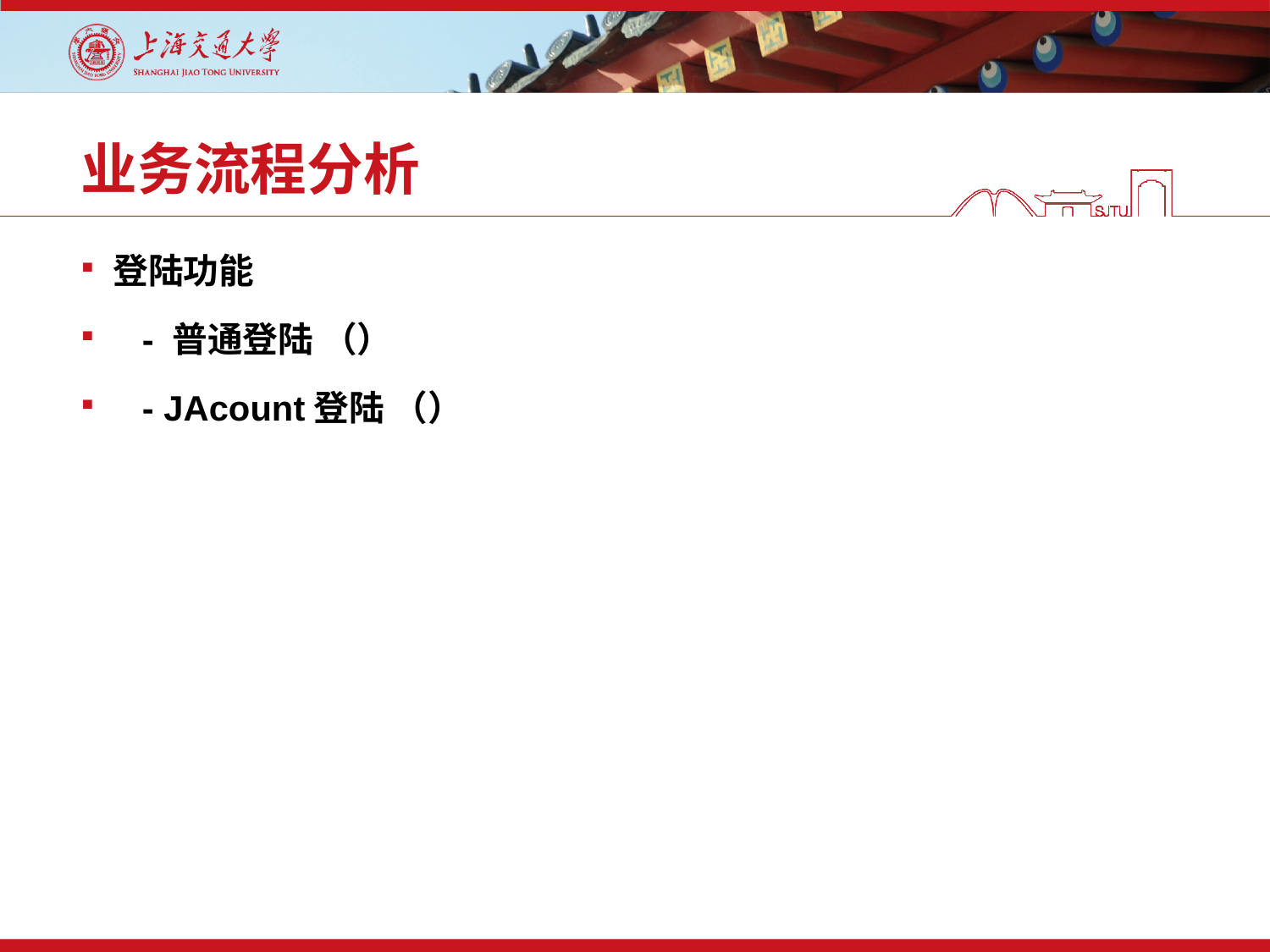

# 业务流程分析
登陆功能
   - 普通登陆 （）
   - JAcount登陆 （）